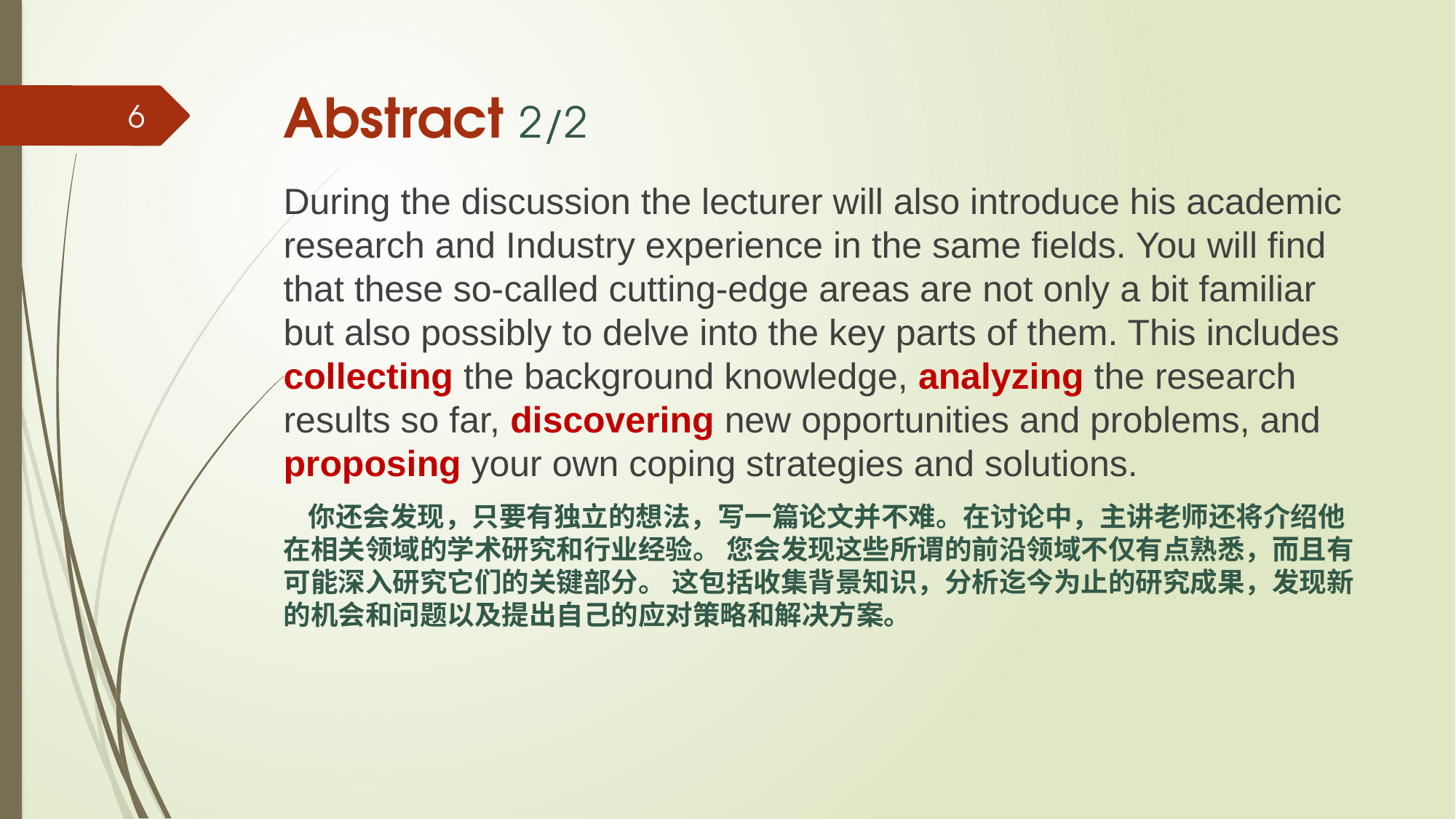

# Abstract 2/2
6
During the discussion the lecturer will also introduce his academic research and Industry experience in the same fields. You will find that these so-called cutting-edge areas are not only a bit familiar but also possibly to delve into the key parts of them. This includes collecting the background knowledge, analyzing the research results so far, discovering new opportunities and problems, and proposing your own coping strategies and solutions.
   你还会发现，只要有独立的想法，写一篇论文并不难。在讨论中，主讲老师还将介绍他在相关领域的学术研究和行业经验。 您会发现这些所谓的前沿领域不仅有点熟悉，而且有可能深入研究它们的关键部分。 这包括收集背景知识，分析迄今为止的研究成果，发现新的机会和问题以及提出自己的应对策略和解决方案。